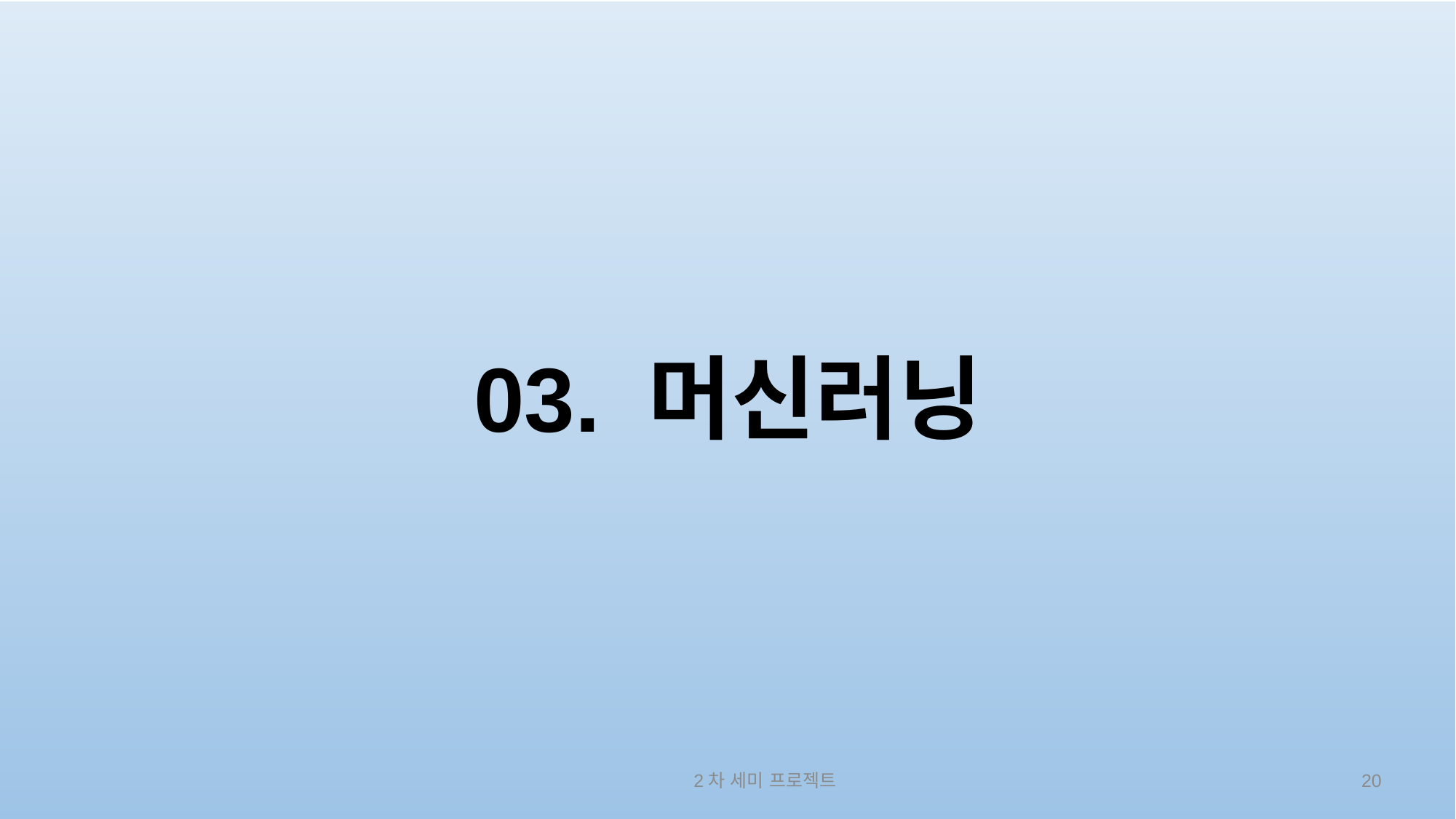

# 03. 머신러닝
2차 세미 프로젝트
20